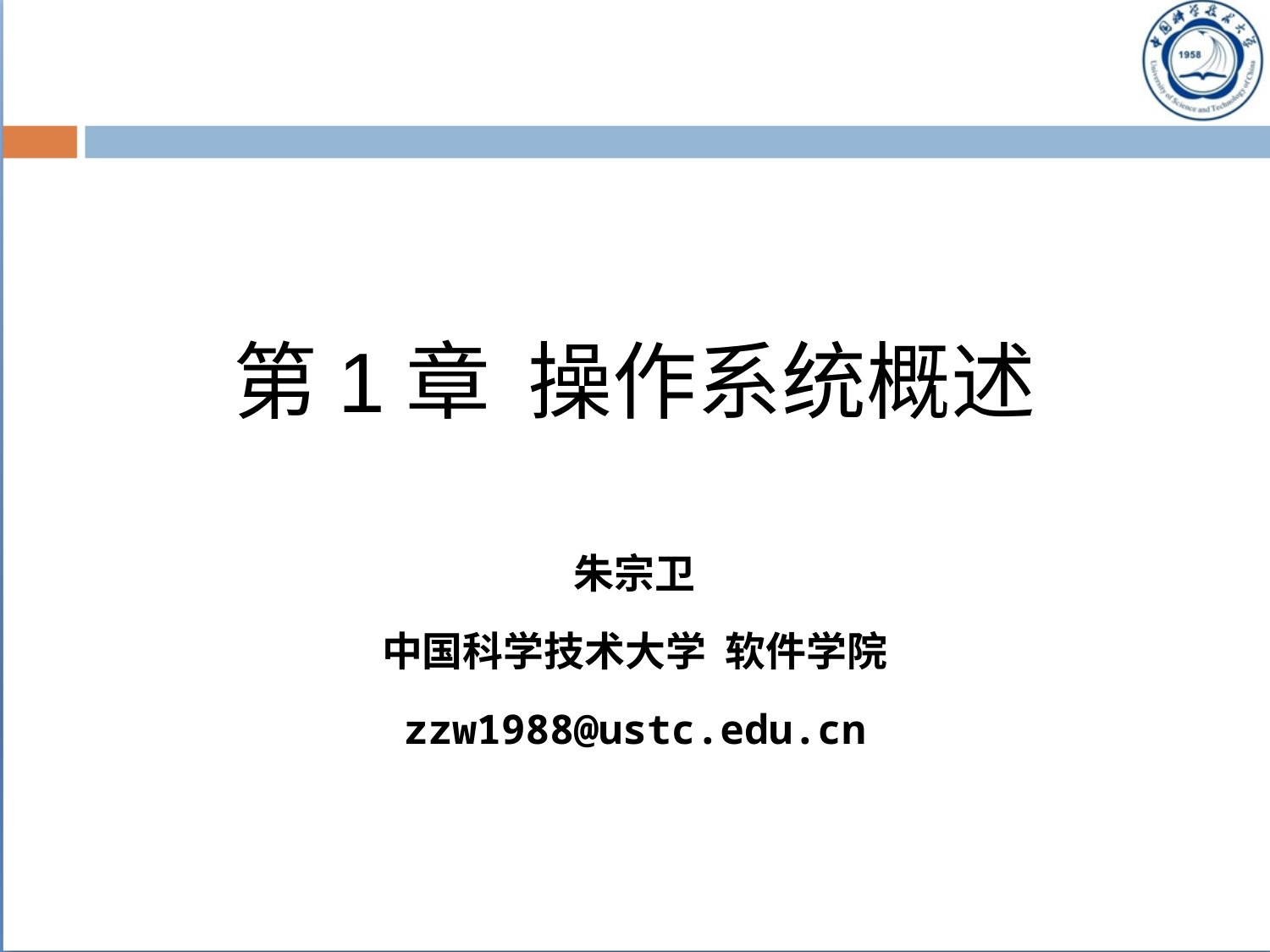

# 第1章  操作系统概述
朱宗卫
中国科学技术大学  软件学院
zzw1988@ustc.edu.cn